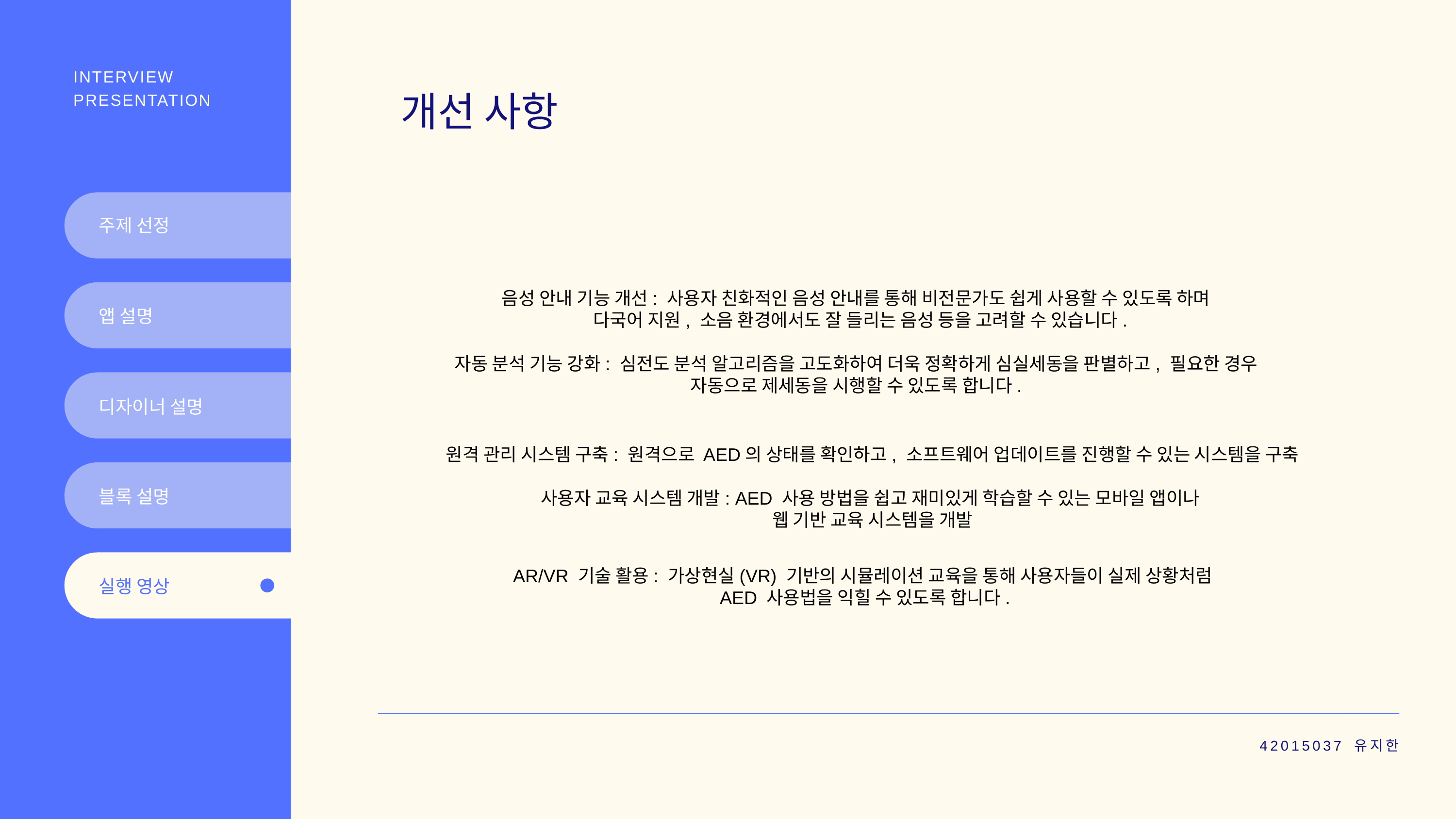

INTERVIEW PRESENTATION
개선 사항

주제 선정

음성 안내 기능 개선: 사용자 친화적인 음성 안내를 통해 비전문가도 쉽게 사용할 수 있도록 하며
 다국어 지원, 소음 환경에서도 잘 들리는 음성 등을 고려할 수 있습니다.

자동 분석 기능 강화: 심전도 분석 알고리즘을 고도화하여 더욱 정확하게 심실세동을 판별하고, 필요한 경우 자동으로 제세동을 시행할 수 있도록 합니다.
앱 설명

디자이너 설명
원격 관리 시스템 구축: 원격으로 AED의 상태를 확인하고, 소프트웨어 업데이트를 진행할 수 있는 시스템을 구축

사용자 교육 시스템 개발: AED 사용 방법을 쉽고 재미있게 학습할 수 있는 모바일 앱이나
웹 기반 교육 시스템을 개발

블록 설명

AR/VR 기술 활용: 가상현실(VR) 기반의 시뮬레이션 교육을 통해 사용자들이 실제 상황처럼
AED 사용법을 익힐 수 있도록 합니다.
실행 영상

42015037 유지한